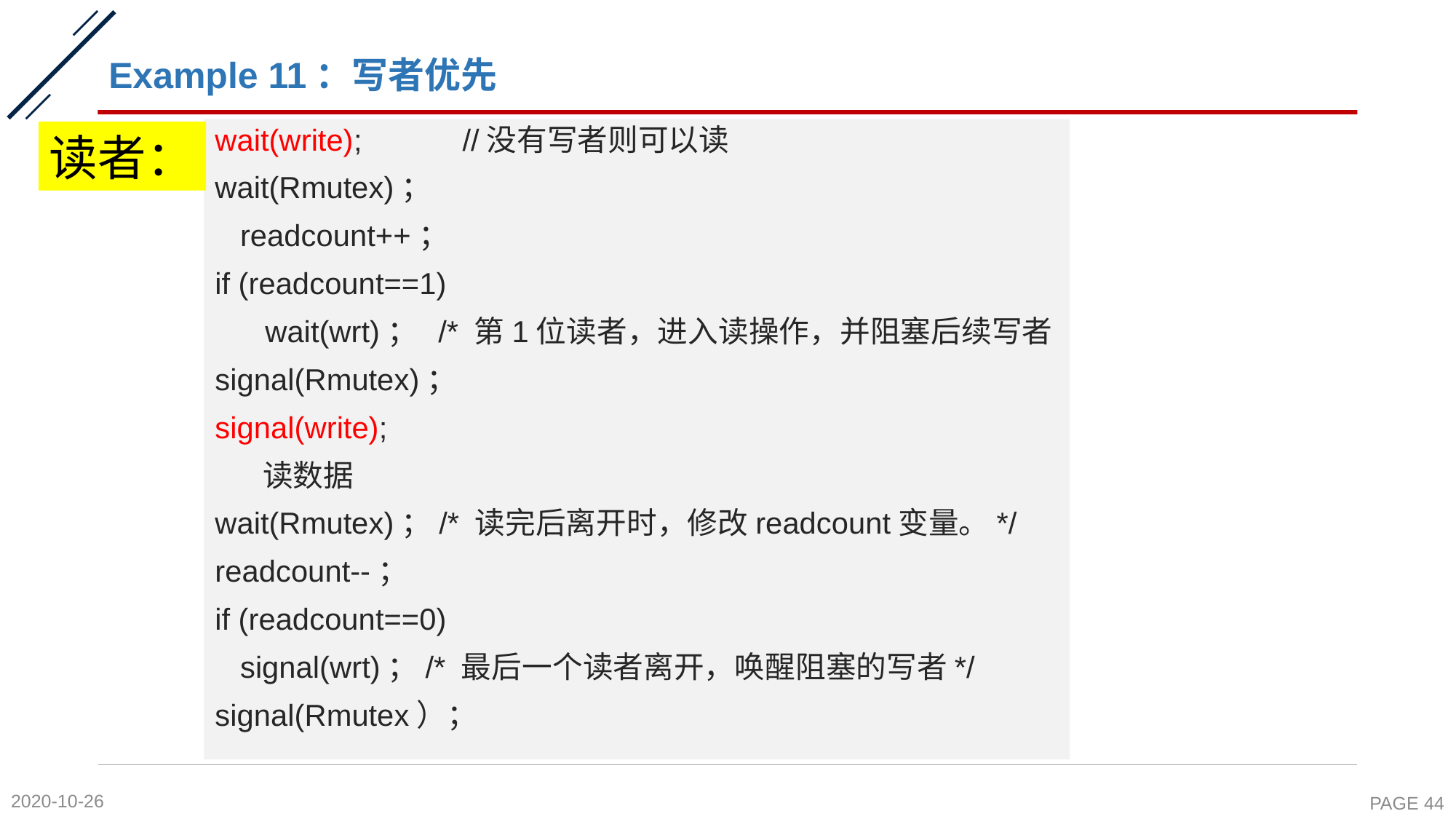

# Example 11：写者优先
wait(write);            //没有写者则可以读
wait(Rmutex)；
   readcount++；
if (readcount==1)
      wait(wrt)；  /* 第1位读者，进入读操作，并阻塞后续写者
signal(Rmutex)；
signal(write);
      读数据
wait(Rmutex)；/* 读完后离开时，修改readcount变量。*/
readcount--；
if (readcount==0)
   signal(wrt)；/* 最后一个读者离开，唤醒阻塞的写者*/
signal(Rmutex）；
读者：
2020-10-26
PAGE 44